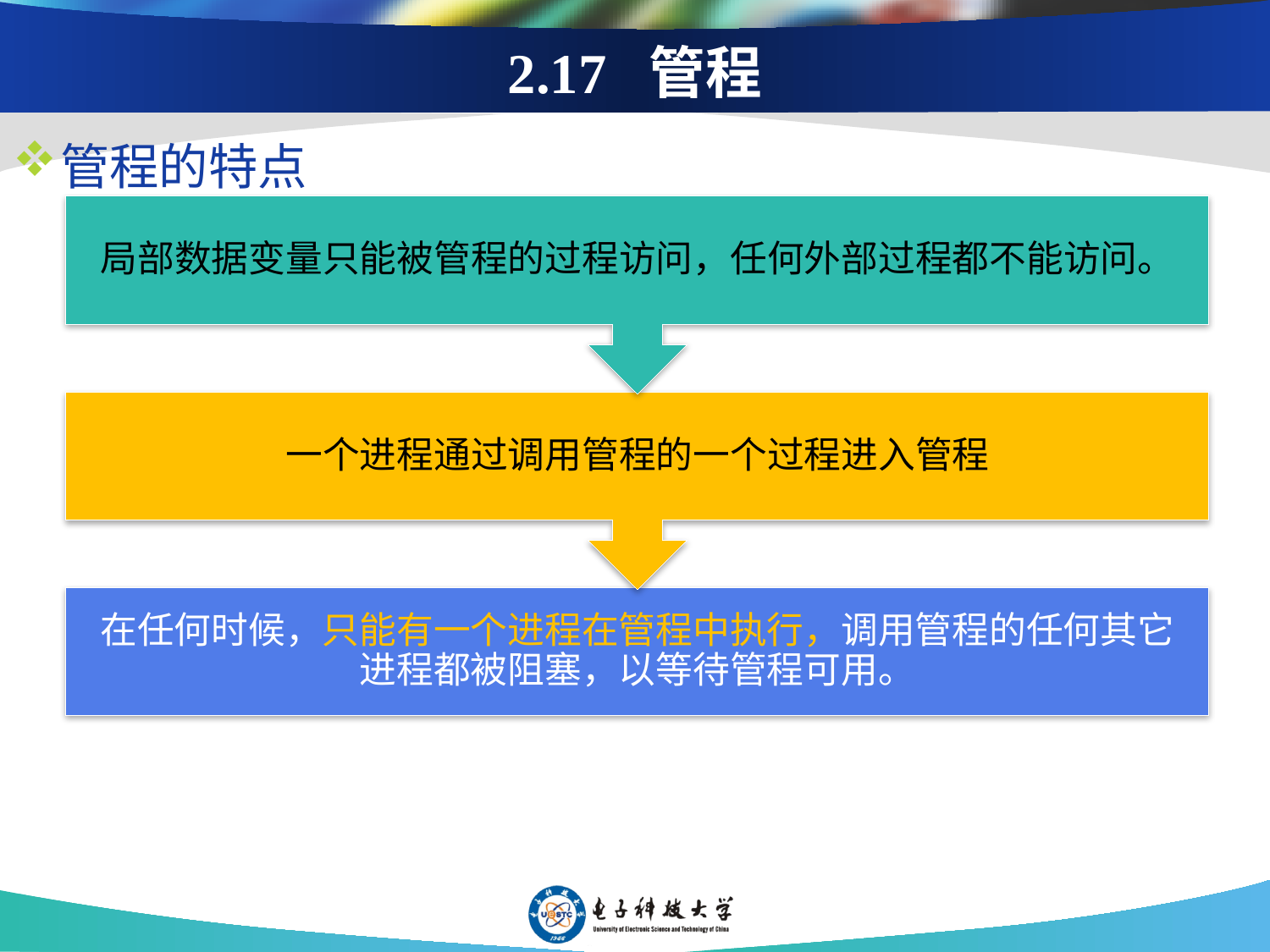

# 2.17  管程
管程的特点

在任何时候，只能有一个进程在管程中执行，调用管程的任何其它进程都被阻塞，以等待管程可用。
一个进程通过调用管程的一个过程进入管程
局部数据变量只能被管程的过程访问，任何外部过程都不能访问。